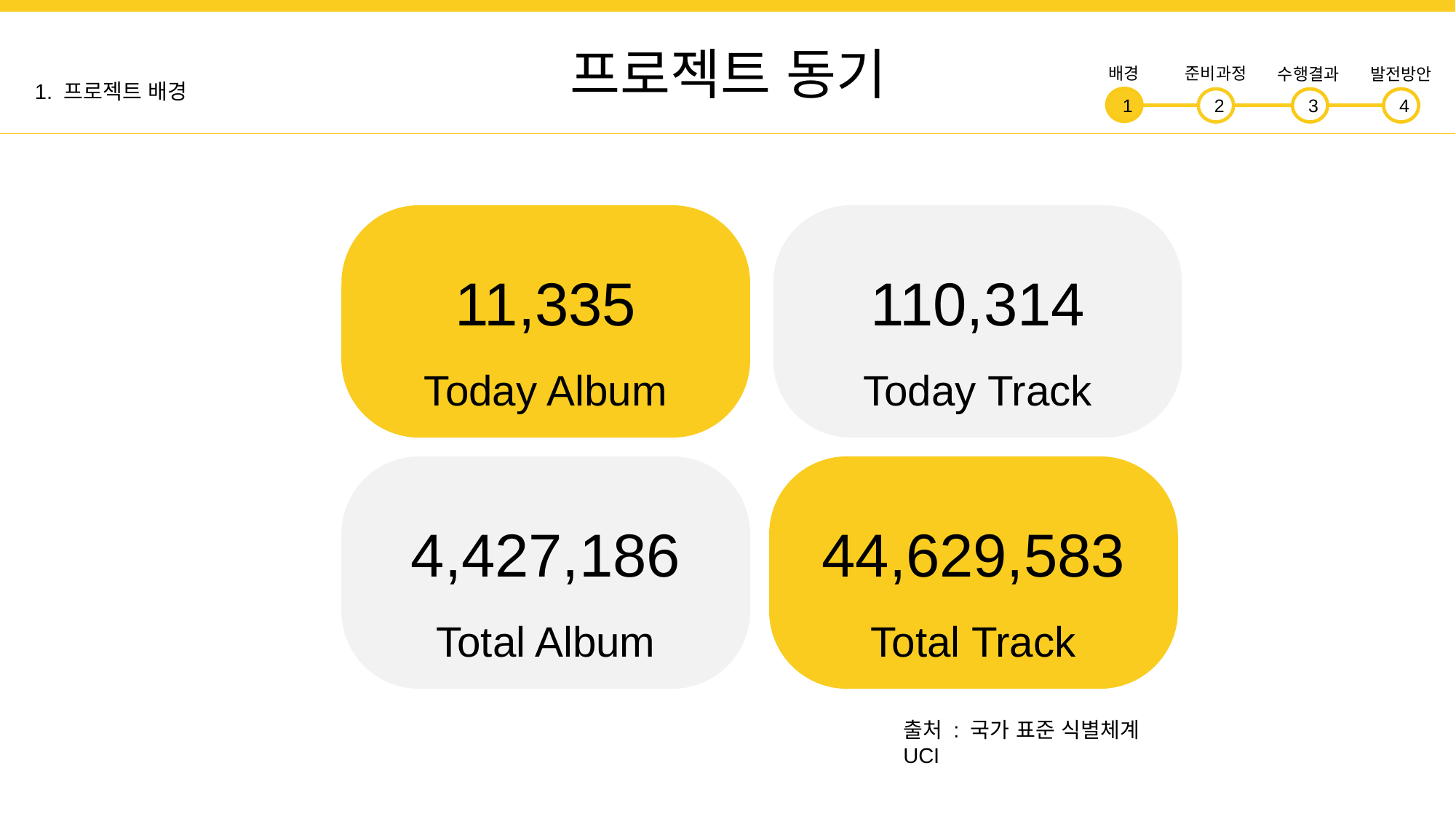

프로젝트 동기
배경
준비과정
수행결과
발전방안
3
4
1
2
1. 프로젝트 배경
11,335
Today Album
110,314
Today Track
4,427,186
Total Album
44,629,583
Total Track
출처 : 국가 표준 식별체계 UCI